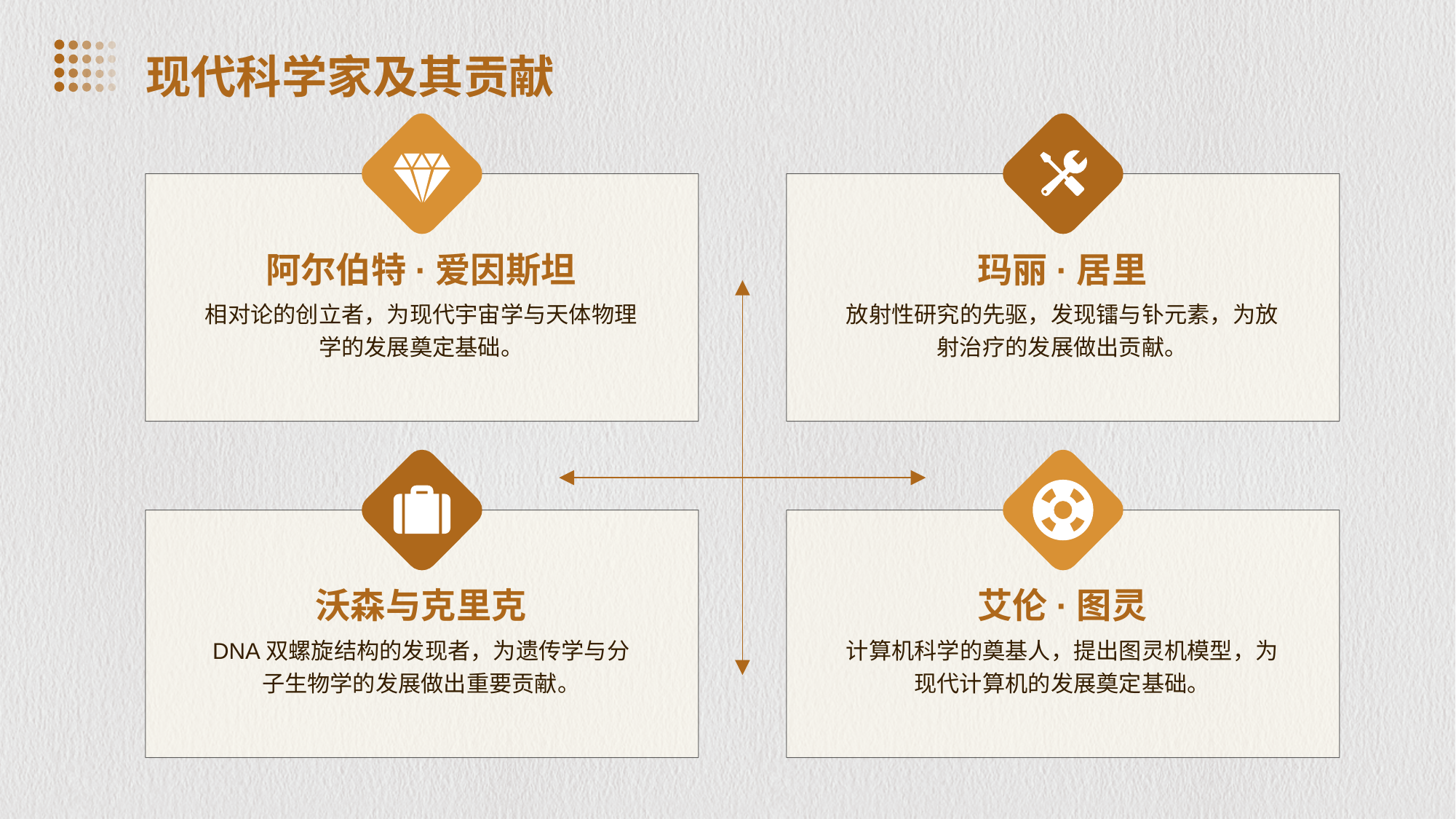

现代科学家及其贡献

阿尔伯特·爱因斯坦
玛丽·居里
相对论的创立者，为现代宇宙学与天体物理学的发展奠定基础。
放射性研究的先驱，发现镭与钋元素，为放射治疗的发展做出贡献。

沃森与克里克
艾伦·图灵
DNA双螺旋结构的发现者，为遗传学与分子生物学的发展做出重要贡献。
计算机科学的奠基人，提出图灵机模型，为现代计算机的发展奠定基础。